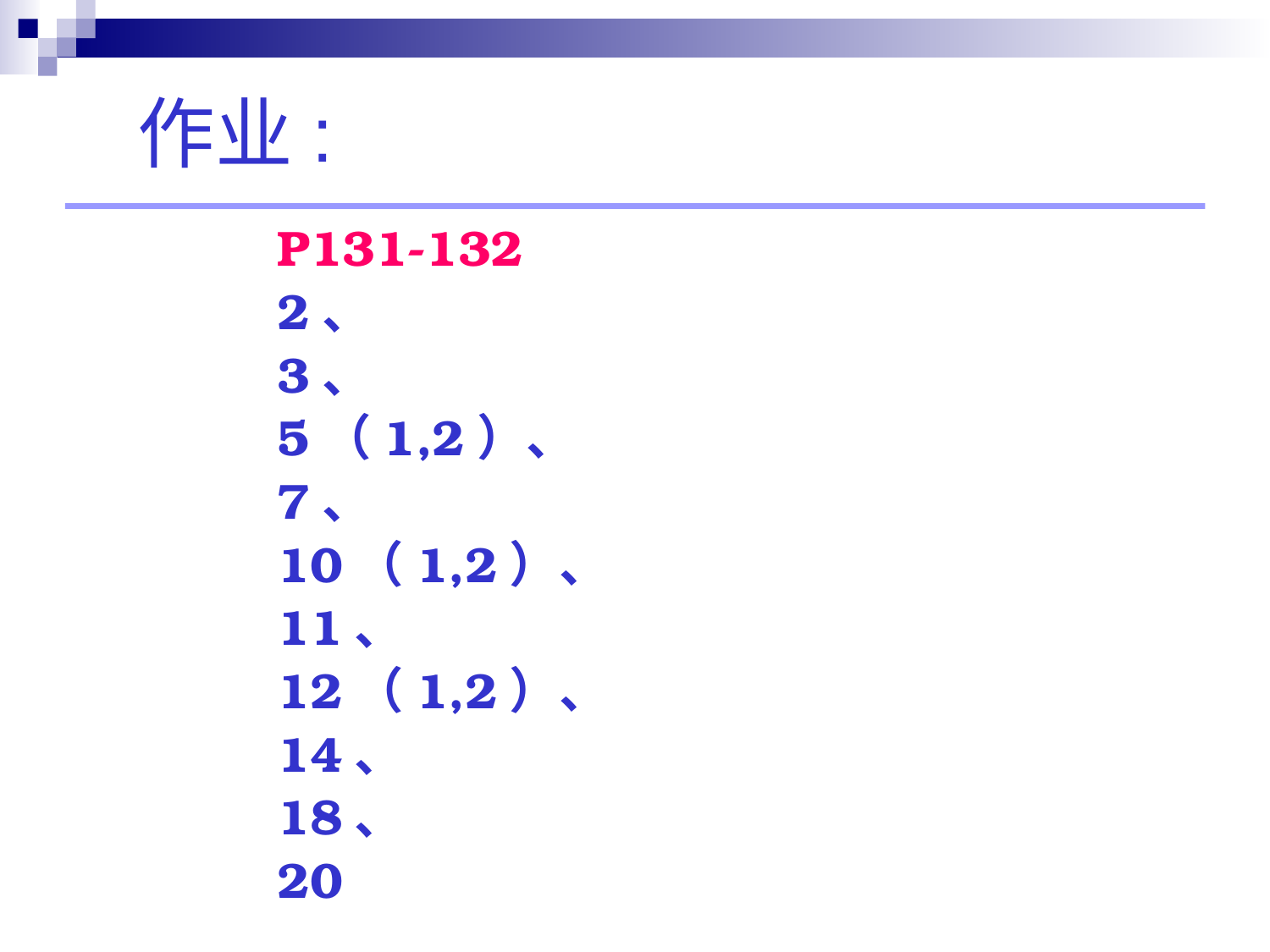

# 作业:

P131-132
2、
3、
5（1,2）、
7、
10（1,2）、
11、
12（1,2）、
14、
18、
20